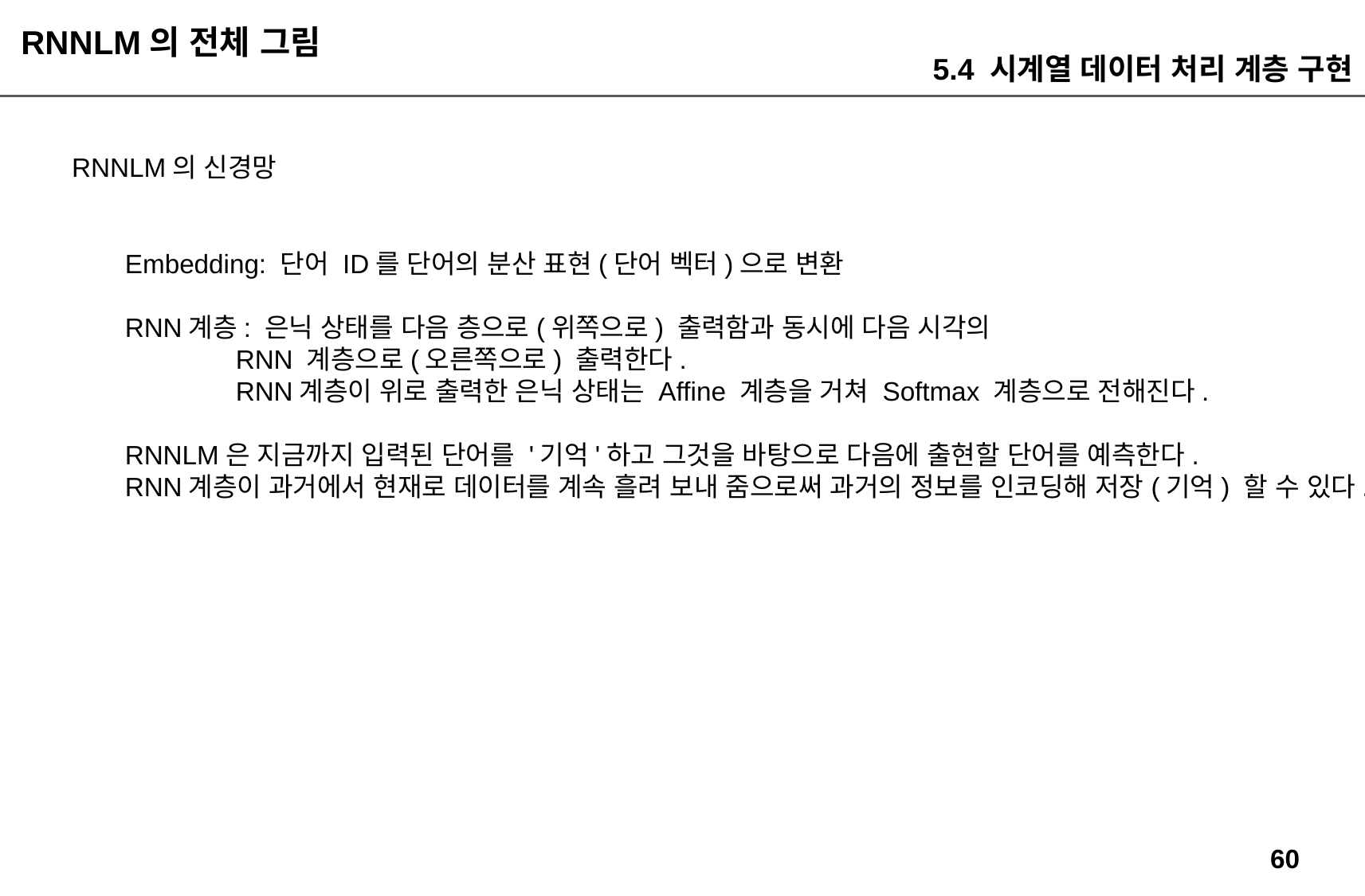

RNNLM의 전체 그림
5.4 시계열 데이터 처리 계층 구현
RNNLM의 신경망
Embedding: 단어 ID를 단어의 분산 표현(단어 벡터)으로 변환

RNN계층: 은닉 상태를 다음 층으로(위쪽으로) 출력함과 동시에 다음 시각의
               RNN 계층으로(오른쪽으로) 출력한다.
               RNN계층이 위로 출력한 은닉 상태는 Affine 계층을 거쳐 Softmax 계층으로 전해진다.

RNNLM은 지금까지 입력된 단어를 '기억'하고 그것을 바탕으로 다음에 출현할 단어를 예측한다.
RNN계층이 과거에서 현재로 데이터를 계속 흘려 보내 줌으로써 과거의 정보를 인코딩해 저장(기억) 할 수 있다.